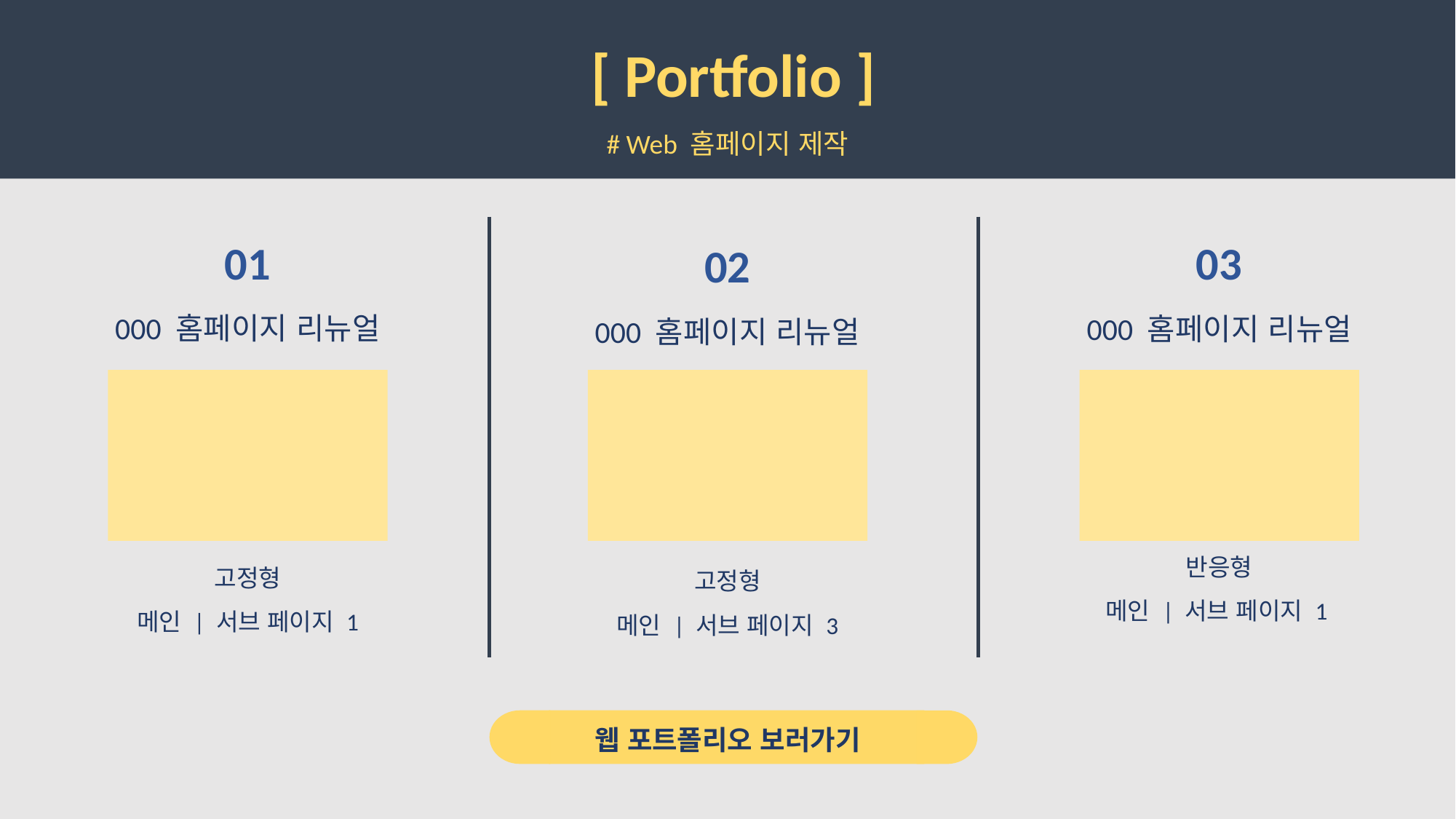

# [ Portfolio ]
# Web 홈페이지 제작

01
03
02
000 홈페이지 리뉴얼
000 홈페이지 리뉴얼
000 홈페이지 리뉴얼

반응형
메인 | 서브 페이지 1
고정형
메인 | 서브 페이지 1
고정형
메인 | 서브 페이지 3

웹 포트폴리오 보러가기